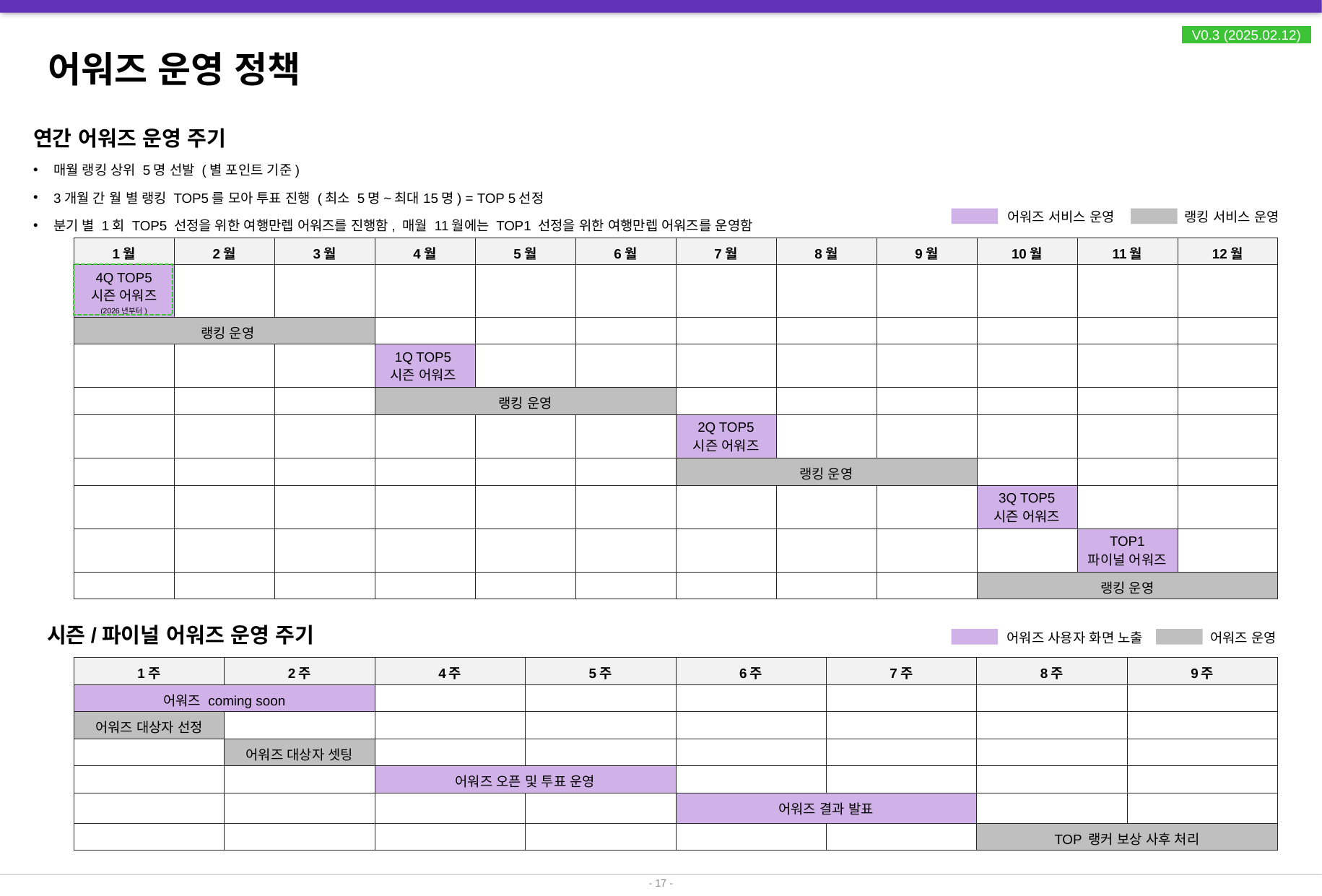

V0.3 (2025.02.12)
# 어워즈 운영 정책
연간 어워즈 운영 주기
매월 랭킹 상위 5명 선발 (별 포인트 기준)
3개월 간 월 별 랭킹 TOP5를 모아 투표 진행 (최소 5명~최대15명) = TOP 5선정
분기 별 1회 TOP5 선정을 위한 여행만렙 어워즈를 진행함, 매월 11월에는 TOP1 선정을 위한 여행만렙 어워즈를 운영함

어워즈 서비스 운영

랭킹 서비스 운영
| 1월 | 2월 | 3월 | 4월 | 5월 | 6월 | 7월 | 8월 | 9월 | 10월 | 11월 | 12월 |
| --- | --- | --- | --- | --- | --- | --- | --- | --- | --- | --- | --- |
| 4Q TOP5 시즌 어워즈 (2026년부터) |  |  |  |  |  |  |  |  |  |  |  |
| 랭킹 운영 |  |  |  |  |  |  |  |  |  |  |  |
|  |  |  | 1Q TOP5 시즌 어워즈 |  |  |  |  |  |  |  |  |
|  |  |  | 랭킹 운영 |  |  |  |  |  |  |  |  |
|  |  |  |  |  |  | 2Q TOP5 시즌 어워즈 |  |  |  |  |  |
|  |  |  |  |  |  | 랭킹 운영 |  |  |  |  |  |
|  |  |  |  |  |  |  |  |  | 3Q TOP5 시즌 어워즈 |  |  |
|  |  |  |  |  |  |  |  |  |  | TOP1 파이널 어워즈 |  |
|  |  |  |  |  |  |  |  |  | 랭킹 운영 |  |  |

시즌/파이널 어워즈 운영 주기

어워즈 사용자 화면 노출

어워즈 운영
| 1주 | 2주 | 4주 | 5주 | 6주 | 7주 | 8주 | 9주 |
| --- | --- | --- | --- | --- | --- | --- | --- |
| 어워즈 coming soon |  |  |  |  |  |  |  |
| 어워즈 대상자 선정 |  |  |  |  |  |  |  |
|  | 어워즈 대상자 셋팅 |  |  |  |  |  |  |
|  |  | 어워즈 오픈 및 투표 운영 |  |  |  |  |  |
|  |  |  |  | 어워즈 결과 발표 |  |  |  |
|  |  |  |  |  |  | TOP 랭커 보상 사후 처리 |  |
- 17 -